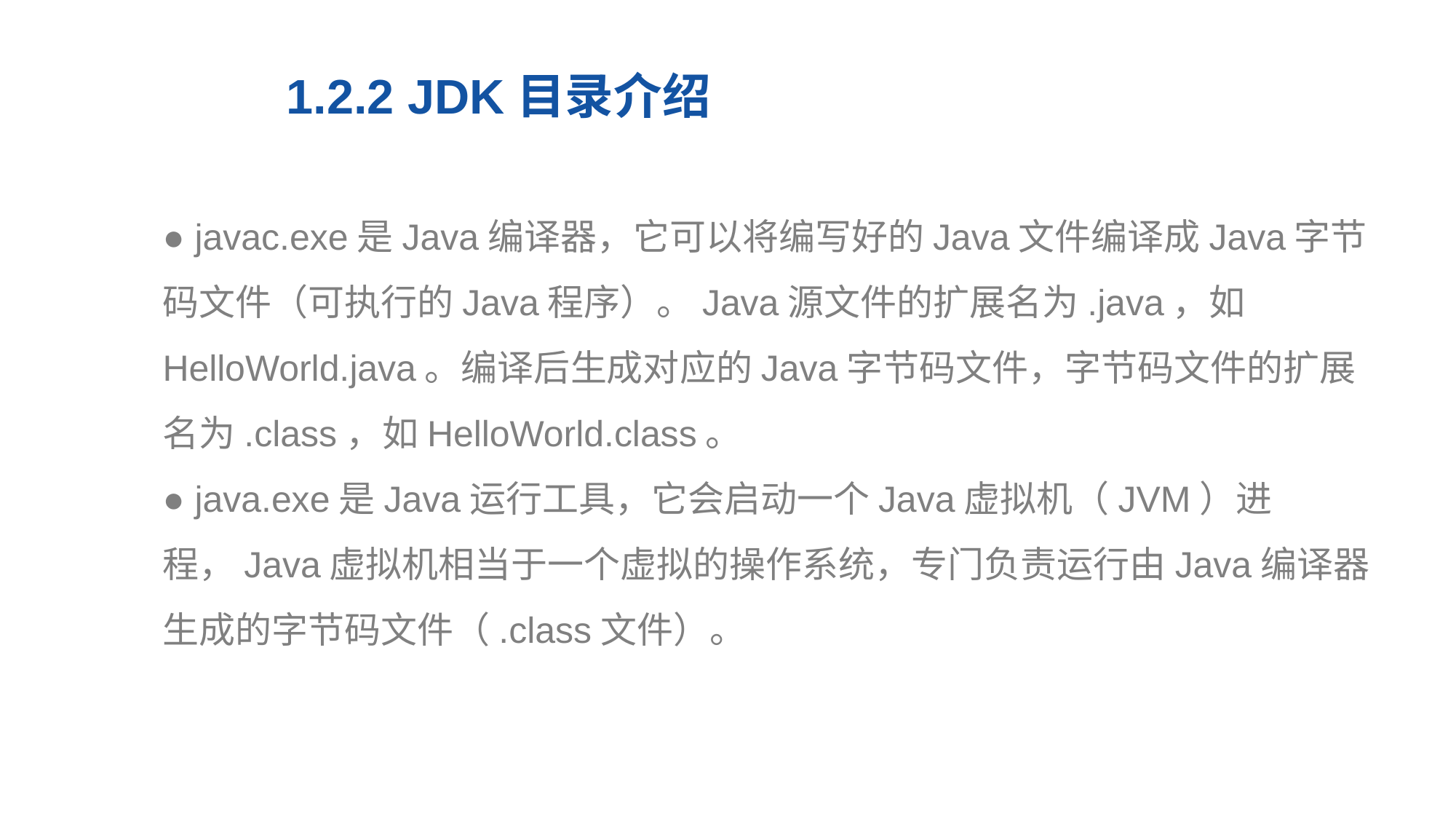

1.2.2 JDK目录介绍
● javac.exe是Java编译器，它可以将编写好的Java文件编译成Java字节码文件（可执行的Java程序）。Java源文件的扩展名为.java，如HelloWorld.java。编译后生成对应的Java字节码文件，字节码文件的扩展名为.class，如HelloWorld.class。
● java.exe是Java运行工具，它会启动一个Java虚拟机（JVM）进程，Java虚拟机相当于一个虚拟的操作系统，专门负责运行由Java编译器生成的字节码文件（.class文件）。